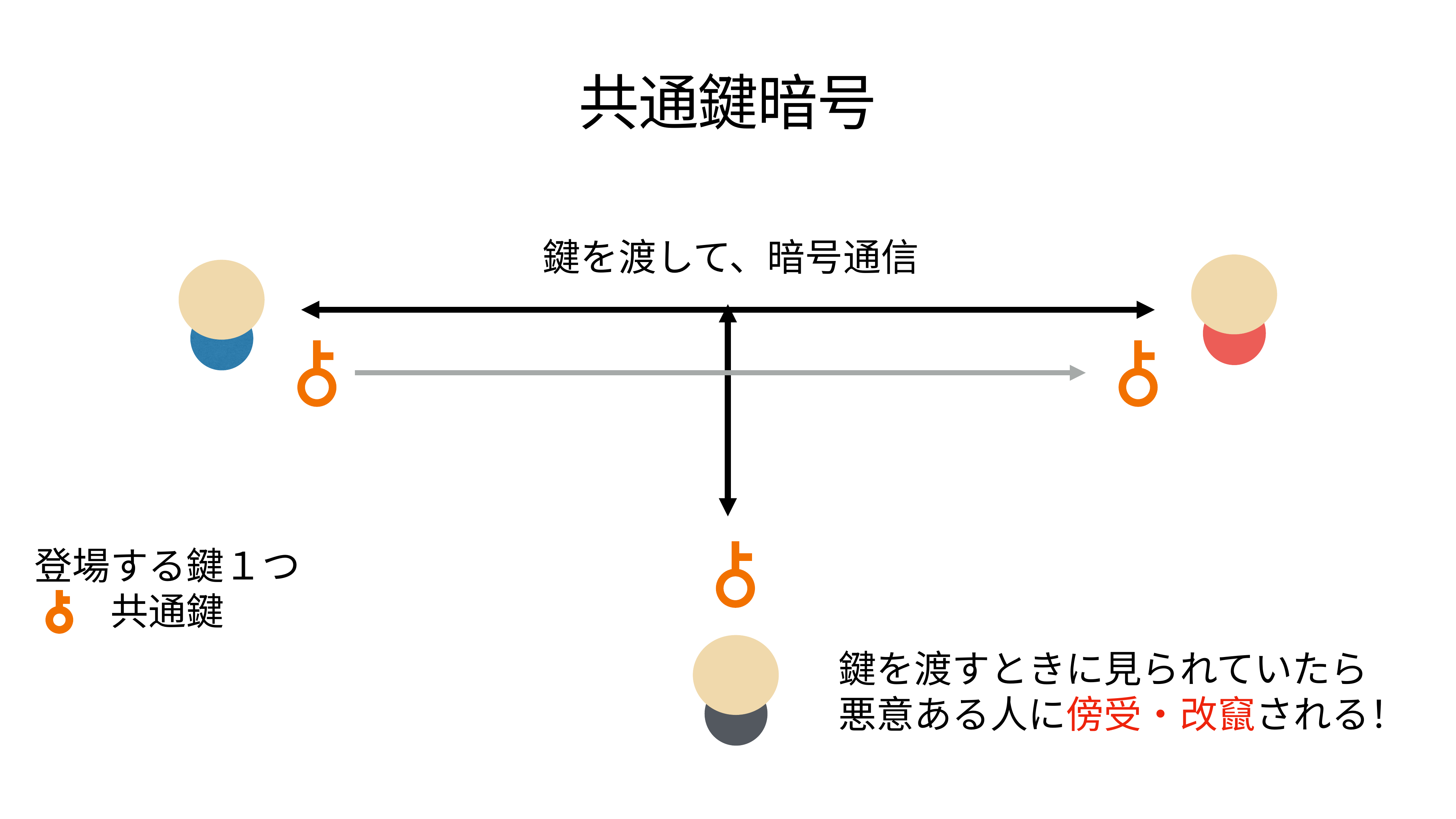

共通鍵暗号
鍵を渡して、暗号通信

登場する鍵１つ
　　共通鍵

鍵を渡すときに見られていたら
悪意ある人に傍受・改竄される！